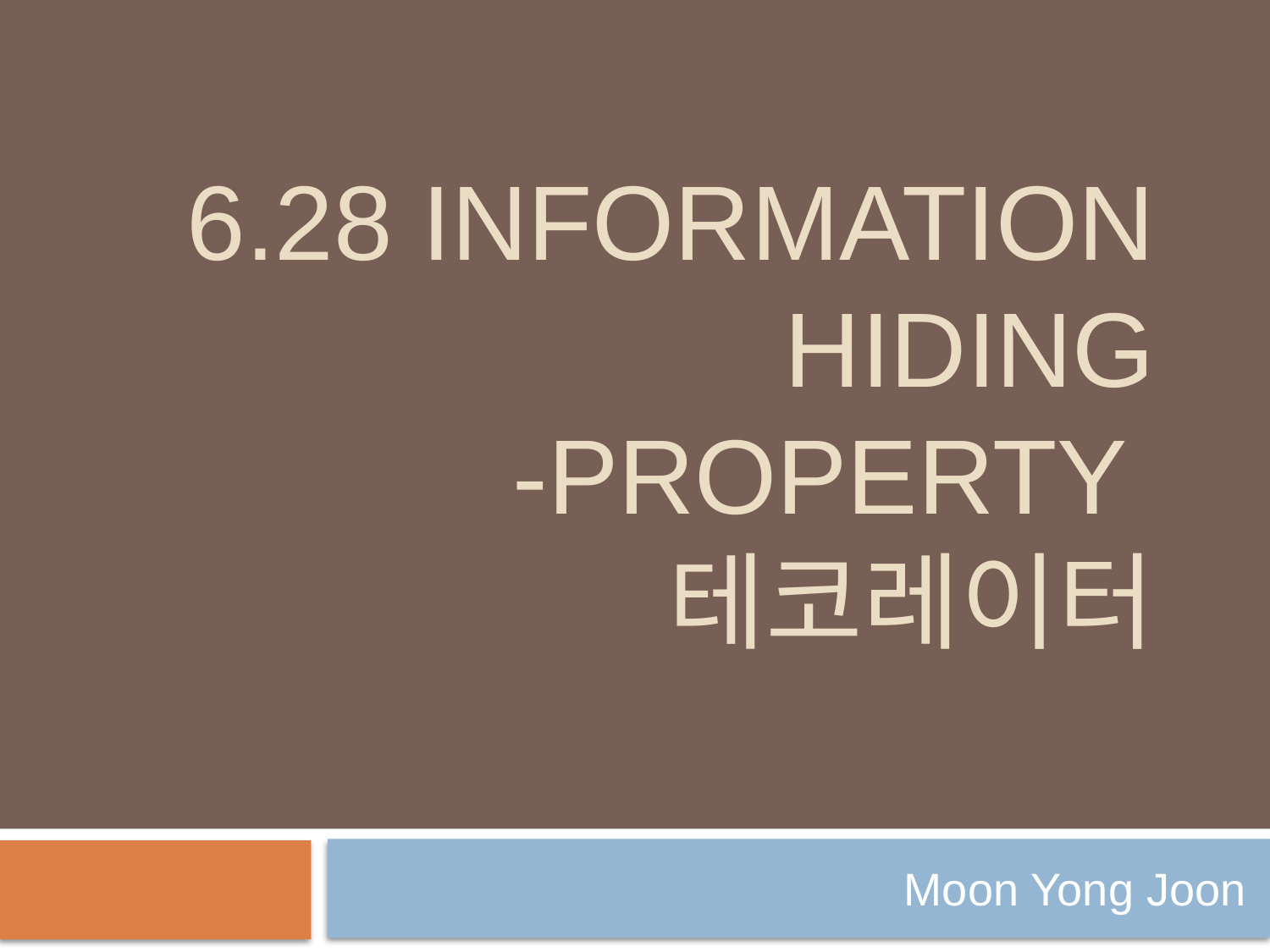

# 6.28 Information Hiding -property 테코레이터
Moon Yong Joon